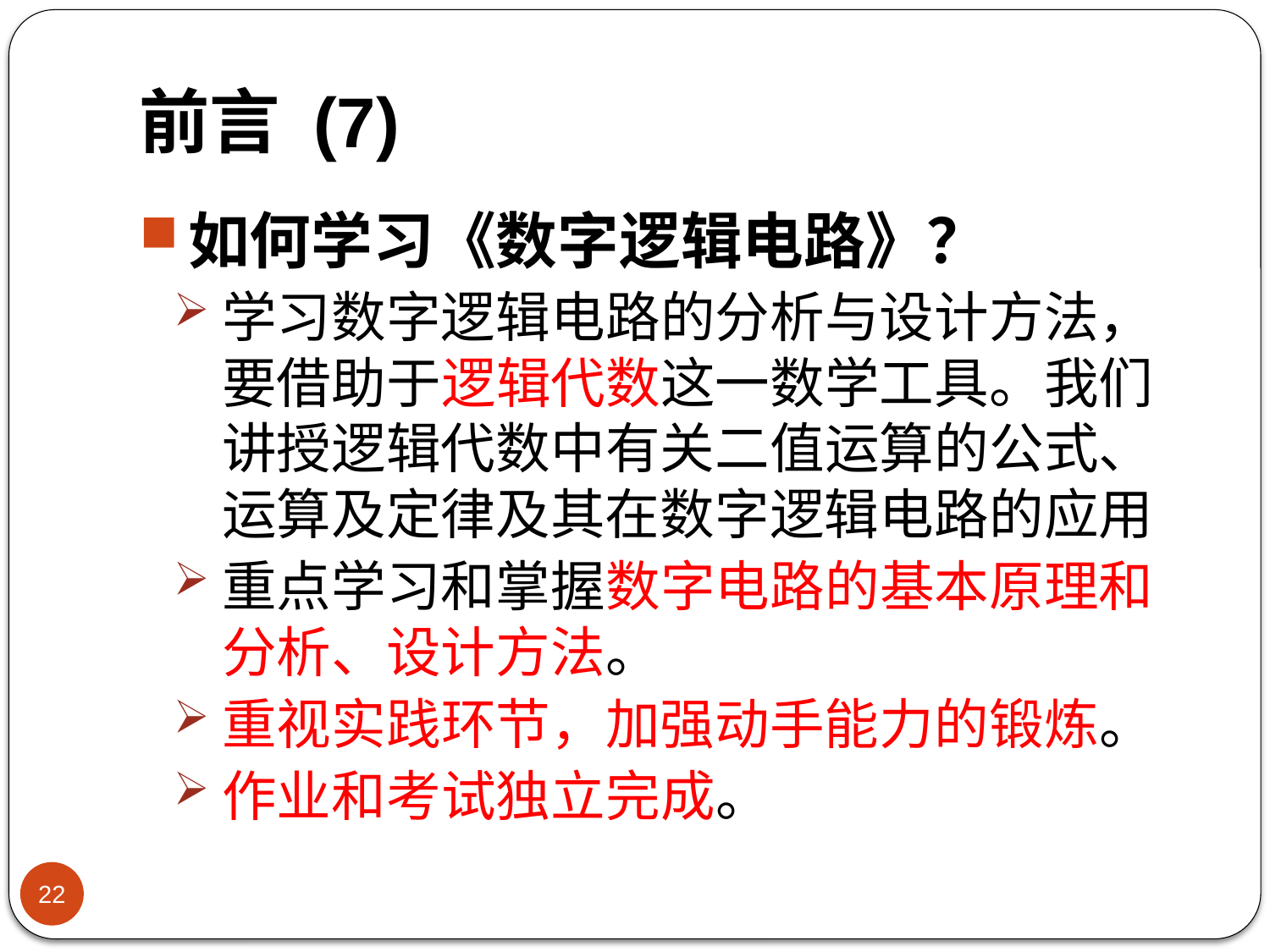

# 前言 (7)
如何学习《数字逻辑电路》？
学习数字逻辑电路的分析与设计方法，要借助于逻辑代数这一数学工具。我们讲授逻辑代数中有关二值运算的公式、运算及定律及其在数字逻辑电路的应用
重点学习和掌握数字电路的基本原理和分析、设计方法。
重视实践环节，加强动手能力的锻炼。
作业和考试独立完成。
22